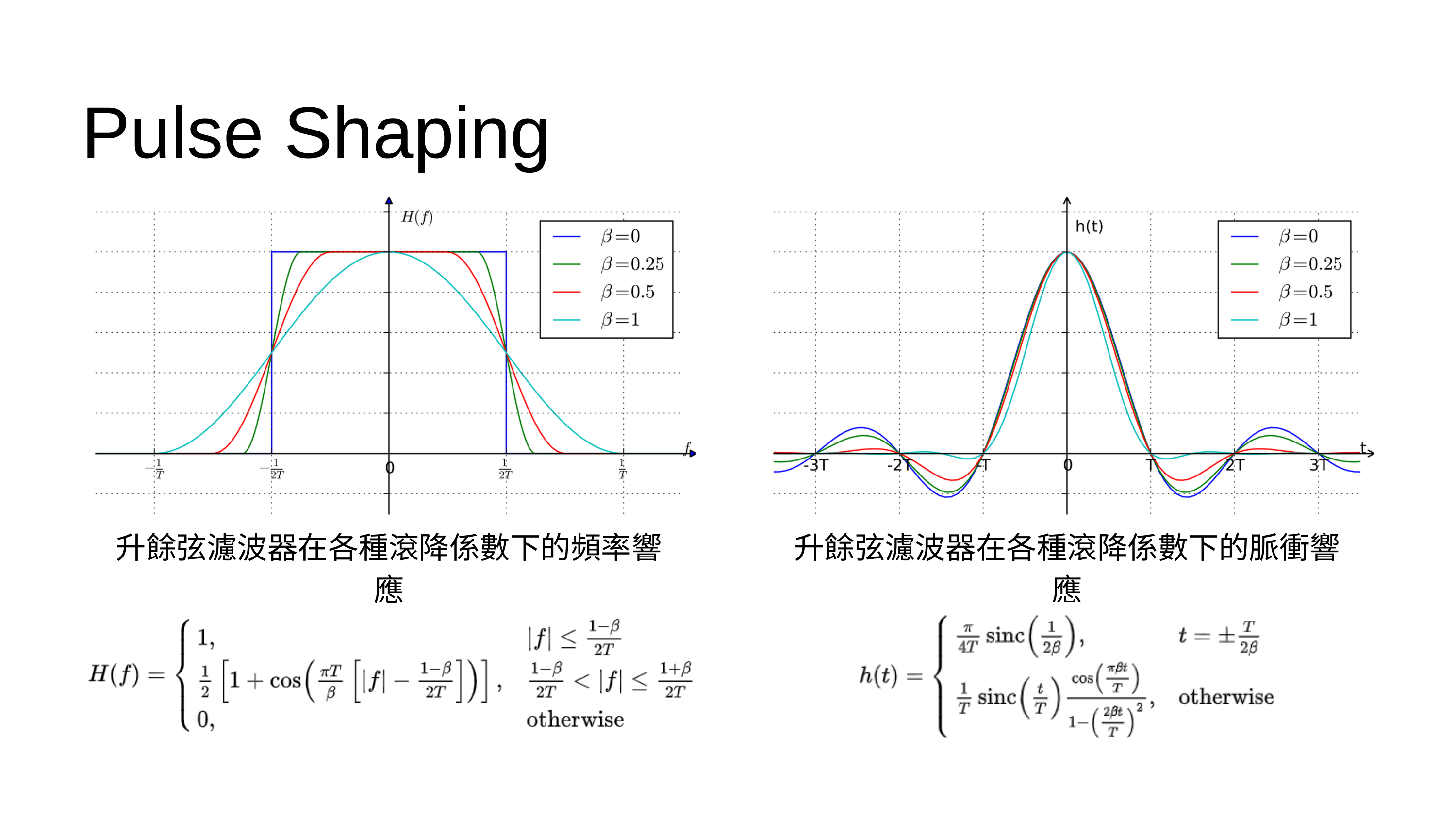

Pulse Shaping

升餘弦濾波器在各種滾降係數下的頻率響應
升餘弦濾波器在各種滾降係數下的脈衝響應